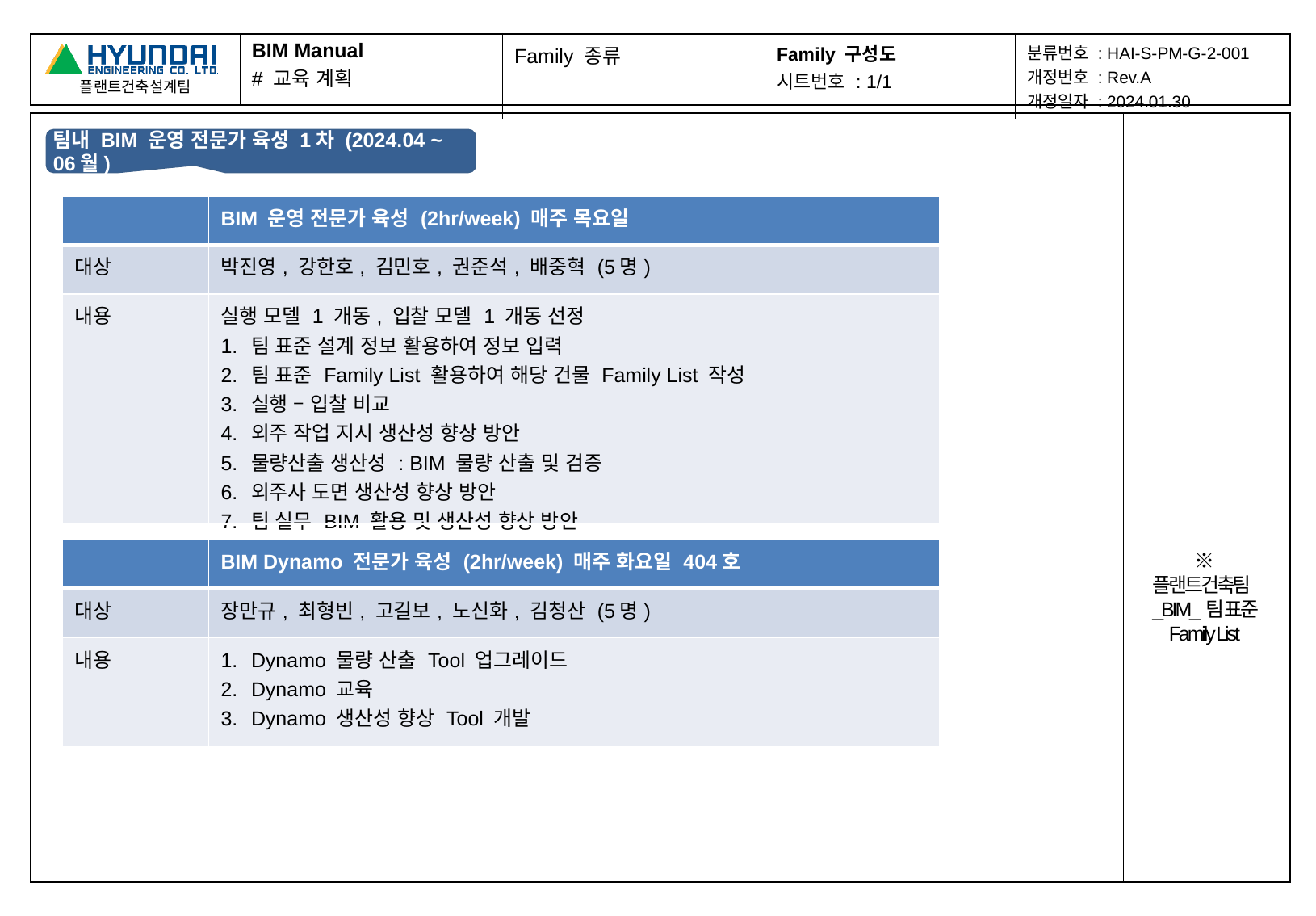

| BIM Manual # 교육 계획 | Family 종류 | Family 구성도 시트번호 : 1/1 | 분류번호 : HAI-S-PM-G-2-001 개정번호 : Rev.A 개정일자 : 2024.01.30 |
| --- | --- | --- | --- |
|  |  |
| --- | --- |
팀내 BIM 운영 전문가 육성 1차 (2024.04 ~ 06월)
|  | BIM 운영 전문가 육성 (2hr/week) 매주 목요일 |
| --- | --- |
| 대상 | 박진영, 강한호, 김민호, 권준석, 배중혁 (5명) |
| 내용 | 실행 모델 1 개동, 입찰 모델 1 개동 선정 팀 표준 설계 정보 활용하여 정보 입력 팀 표준 Family List 활용하여 해당 건물 Family List 작성 실행 – 입찰 비교 외주 작업 지시 생산성 향상 방안 물량산출 생산성 : BIM 물량 산출 및 검증 외주사 도면 생산성 향상 방안 팀 실무 BIM 활용 및 생산성 향상 방안 |
|  | BIM Dynamo 전문가 육성 (2hr/week) 매주 화요일 404호 |
| --- | --- |
| 대상 | 장만규, 최형빈, 고길보, 노신화, 김청산 (5명) |
| 내용 | Dynamo 물량 산출 Tool 업그레이드 Dynamo 교육 Dynamo 생산성 향상 Tool 개발 |
※  플랜트건축팀_BIM_팀 표준 Family List